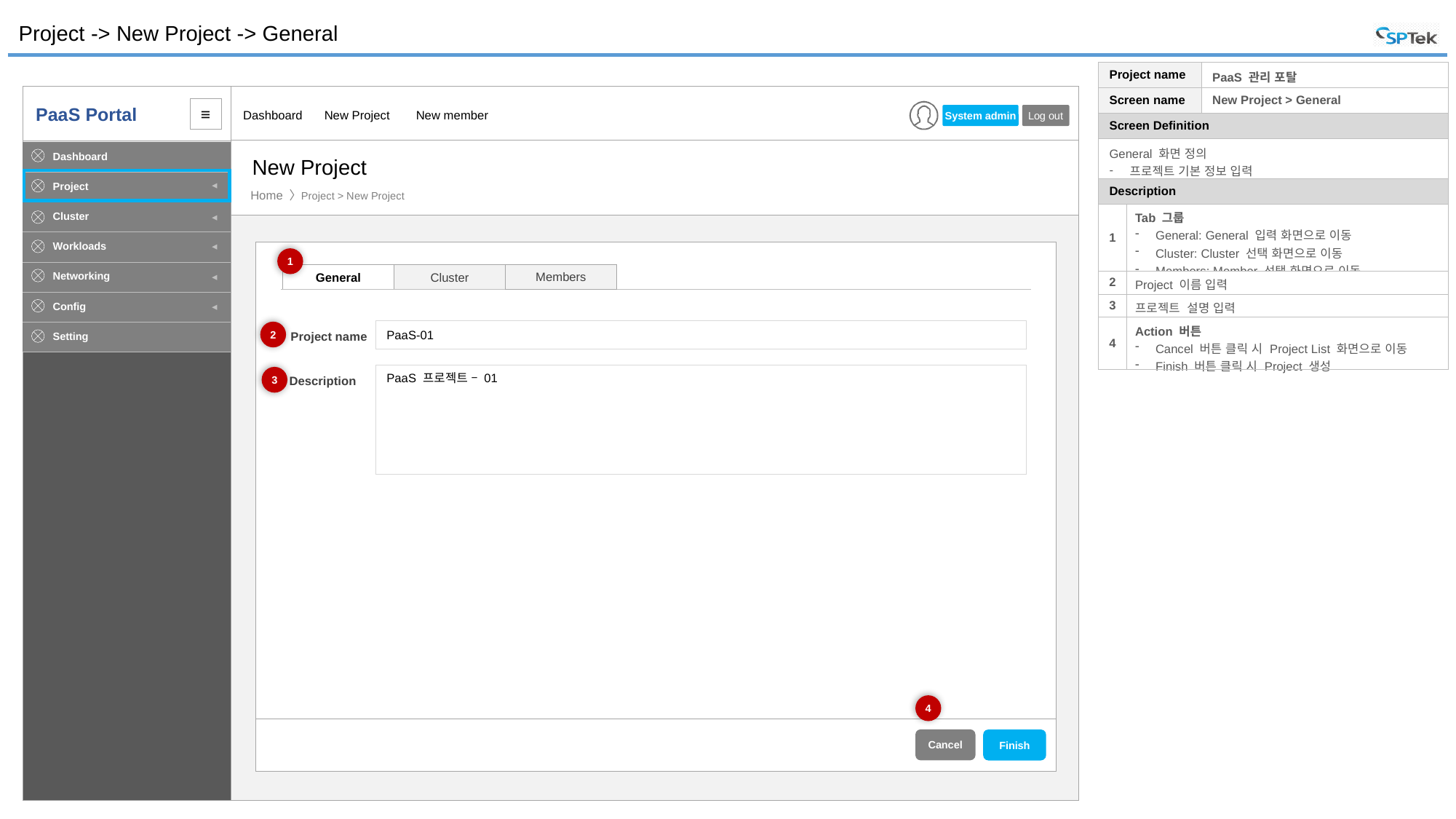

# Project -> New Project -> General
| Project name |  | PaaS 관리 포탈 |
| --- | --- | --- |
| Screen name |  | New Project > General |
| Screen Definition |  |  |
| General 화면 정의 프로젝트 기본 정보 입력 |  |  |
| Description |  |  |
| 1 | Tab 그룹 General: General 입력 화면으로 이동 Cluster: Cluster 선택 화면으로 이동 Members: Member 선택 화면으로 이동 |  |
| 2 | Project 이름 입력 |  |
| 3 | 프로젝트 설명 입력 |  |
| 4 | Action 버튼 Cancel 버튼 클릭 시 Project List 화면으로 이동 Finish 버튼 클릭 시 Project 생성 |  |
New Project

Project > New Project

1
Members
General
Cluster
PaaS-01
2
Project name
PaaS 프로젝트 – 01
3
Description
4

Cancel
Finish